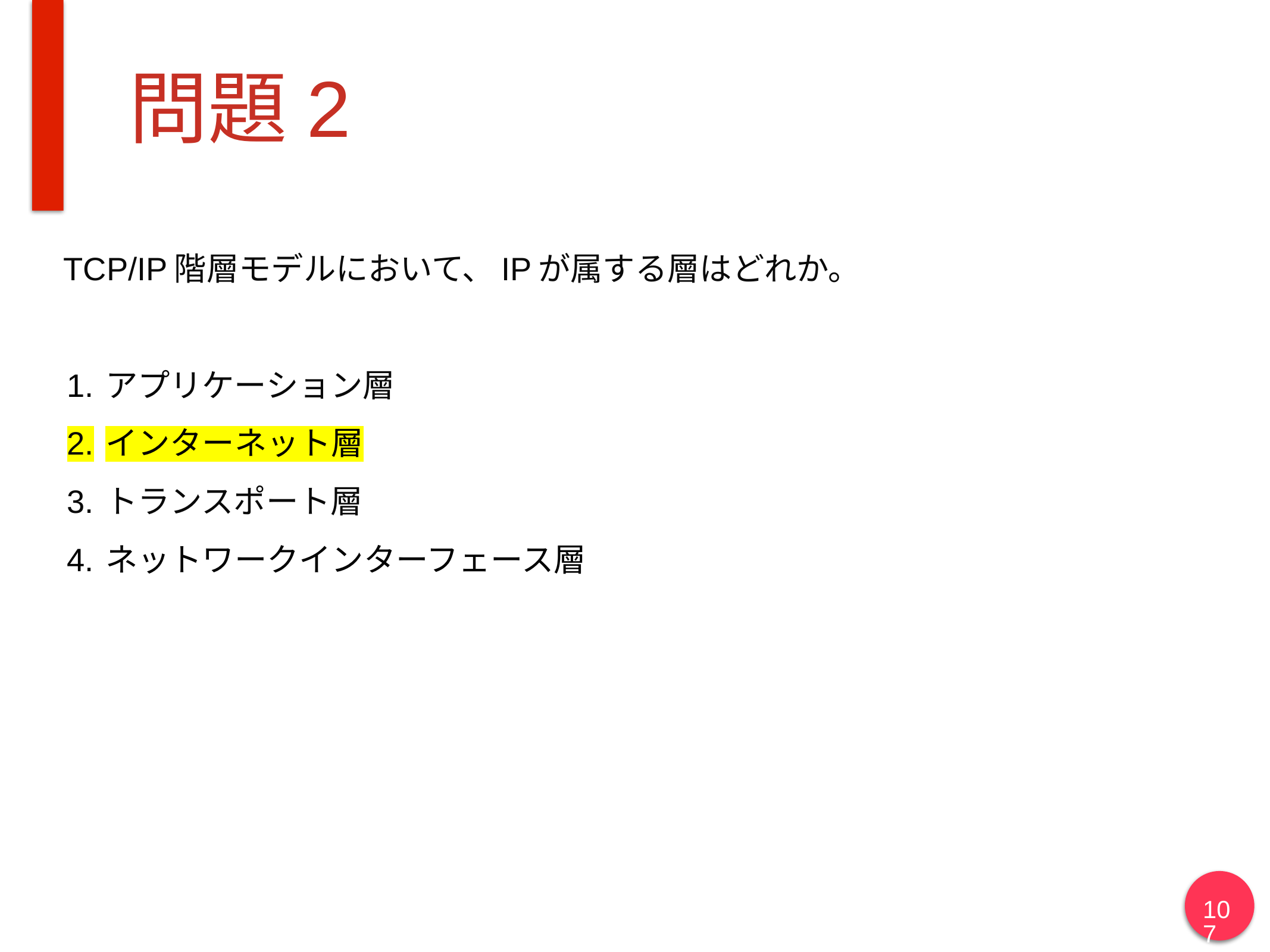

# 問題2
TCP/IP階層モデルにおいて、IPが属する層はどれか。

アプリケーション層
インターネット層
トランスポート層
ネットワークインターフェース層
107